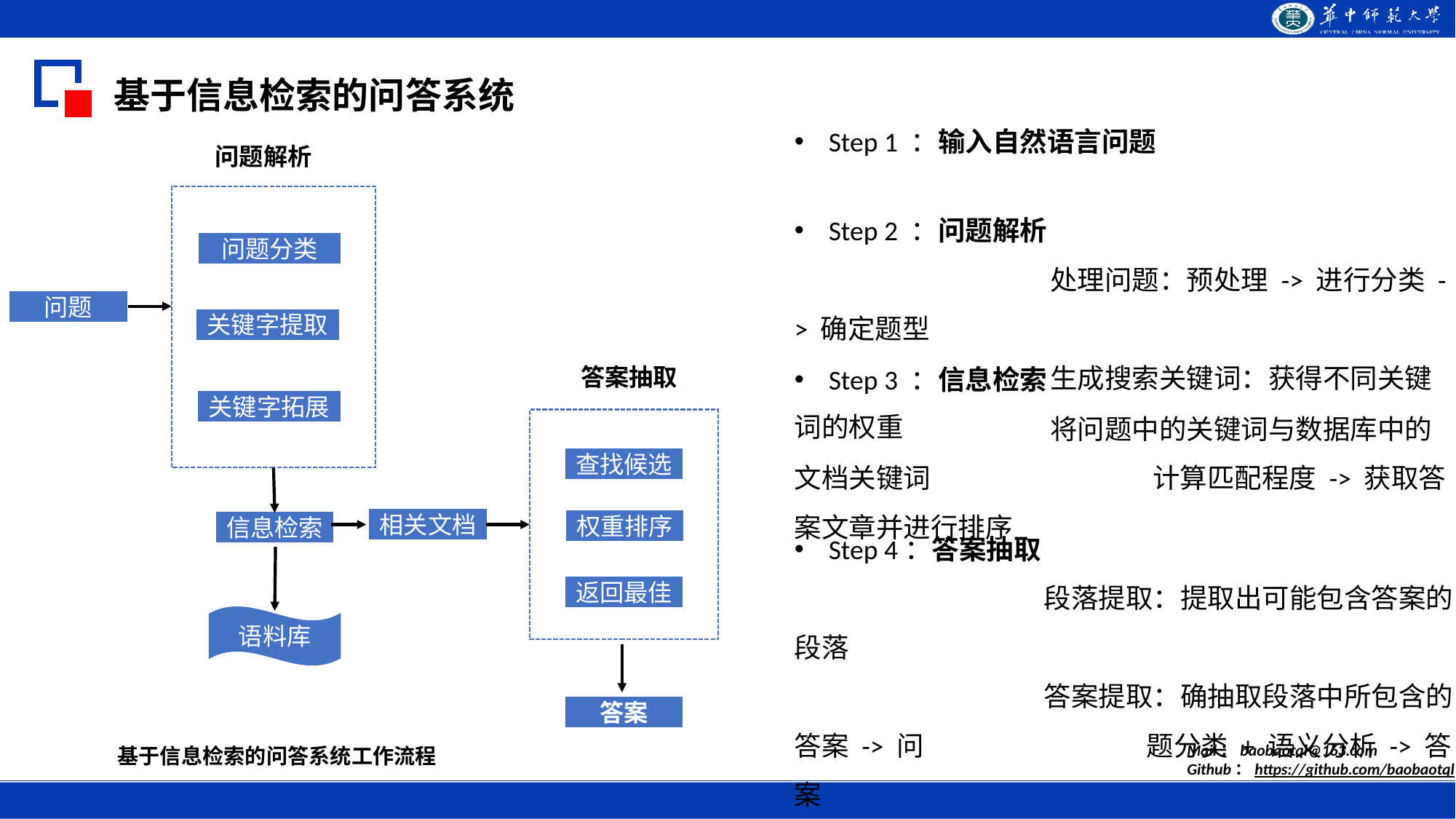

基于信息检索的问答系统
Step 1 ：输入自然语言问题
问题解析

Step 2 ：问题解析
	    	     处理问题：预处理 -> 进行分类 -> 确定题型
   		     生成搜索关键词：获得不同关键词的权重
问题分类
问题
关键字提取
Step 3 ：信息检索
	    	     将问题中的关键词与数据库中的文档关键词		     计算匹配程度 -> 获取答案文章并进行排序
答案抽取
关键字拓展

查找候选
相关文档
权重排序
信息检索
Step 4：答案抽取
	    	    段落提取：提取出可能包含答案的段落
		    答案提取：确抽取段落中所包含的答案 -> 问		    题分类 + 语义分析 -> 答案
返回最佳
语料库
答案
基于信息检索的问答系统工作流程